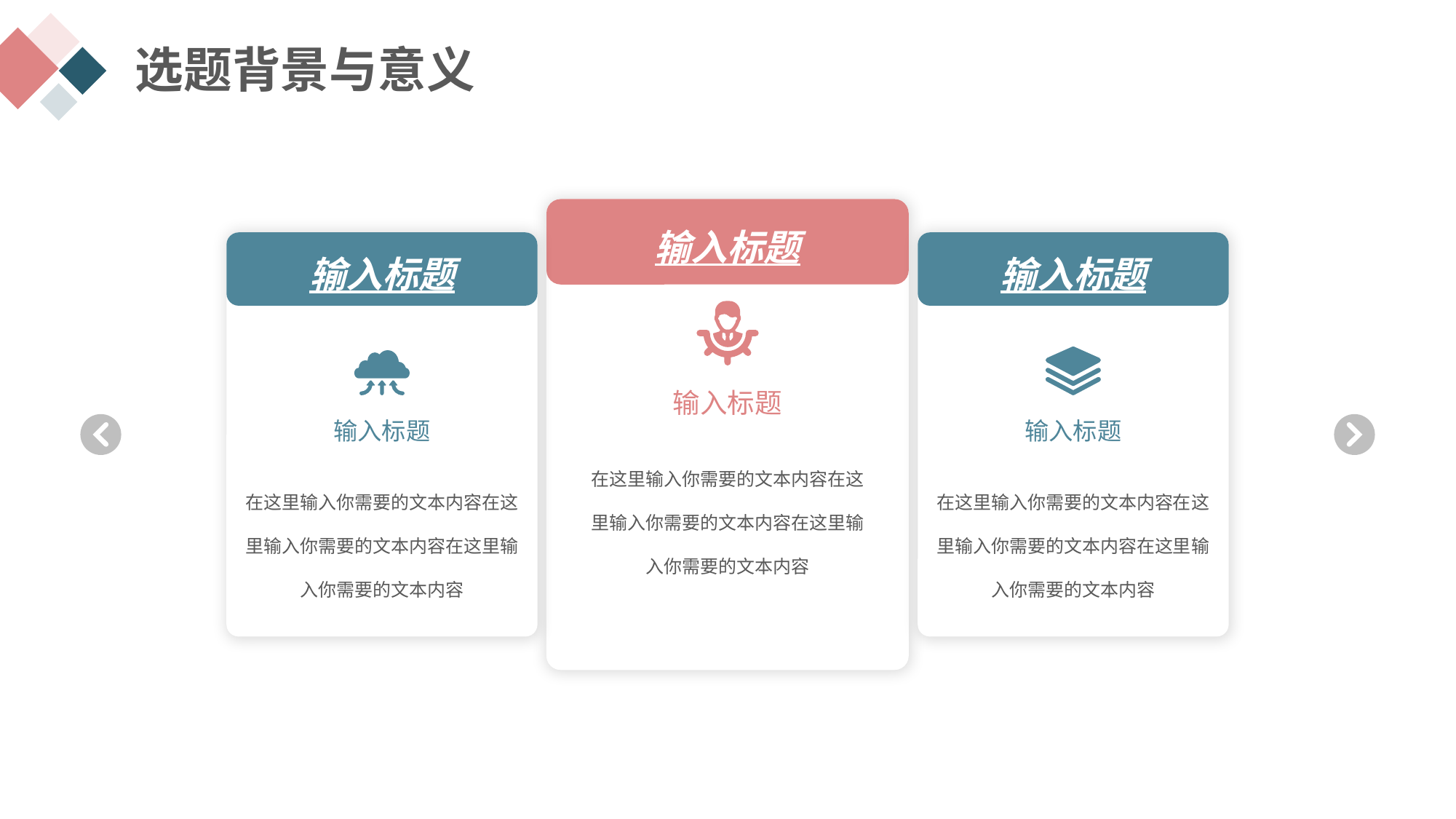

选题背景与意义

输入标题

输入标题
在这里输入你需要的文本内容在这里输入你需要的文本内容在这里输入你需要的文本内容

输入标题

输入标题

输入标题
在这里输入你需要的文本内容在这里输入你需要的文本内容在这里输入你需要的文本内容
输入标题
在这里输入你需要的文本内容在这里输入你需要的文本内容在这里输入你需要的文本内容